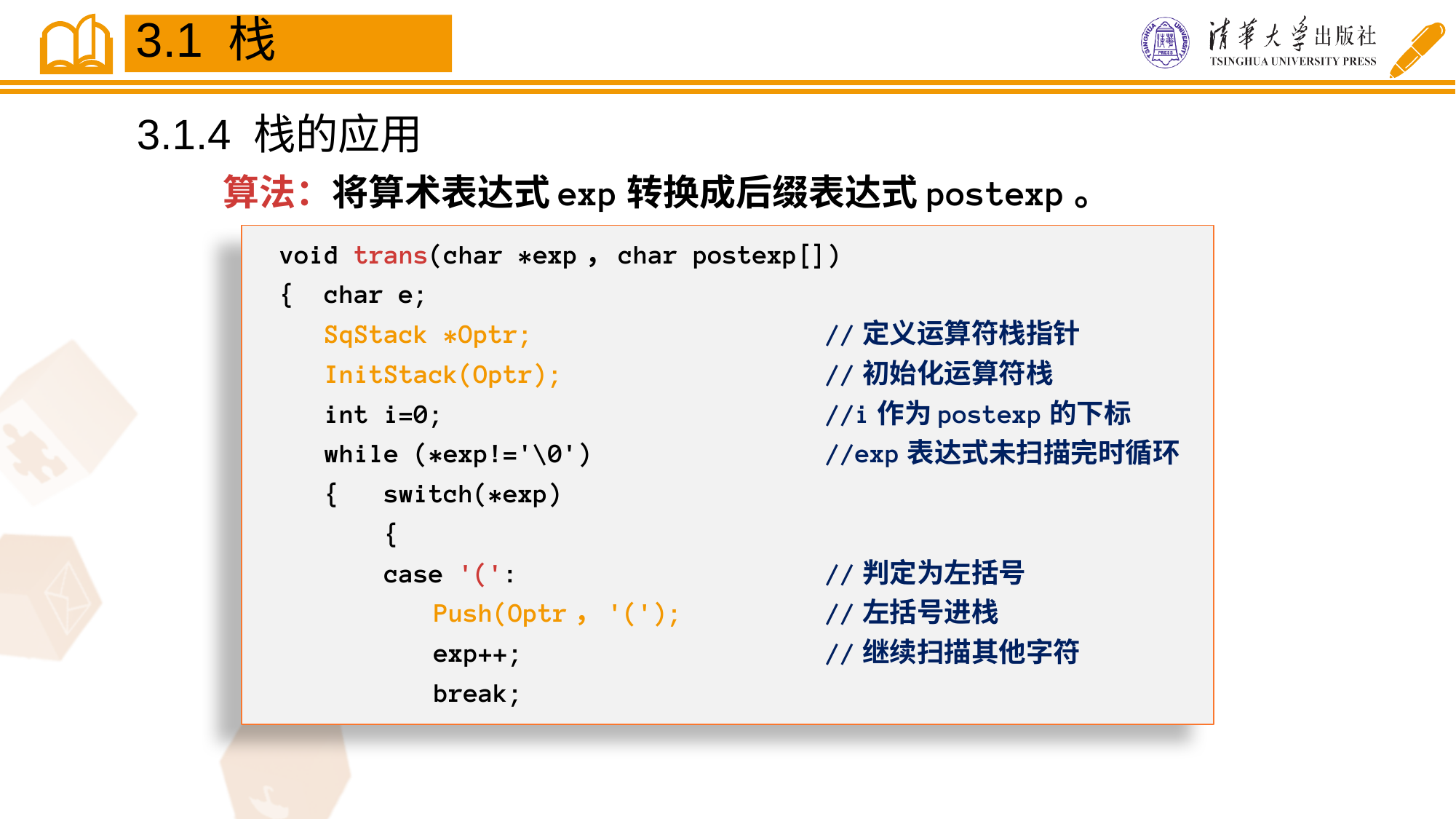

3.1 栈
3.1.4 栈的应用
算法：将算术表达式exp转换成后缀表达式postexp。
void trans(char *exp，char postexp[])
{  char e;
   SqStack *Optr;			//定义运算符栈指针
   InitStack(Optr);			//初始化运算符栈
   int i=0;				//i作为postexp的下标
   while (*exp!='\0')			//exp表达式未扫描完时循环
   {   switch(*exp)
       {
       case '(':			//判定为左括号
	   Push(Optr，'(');		//左括号进栈
	   exp++;			//继续扫描其他字符
	   break;